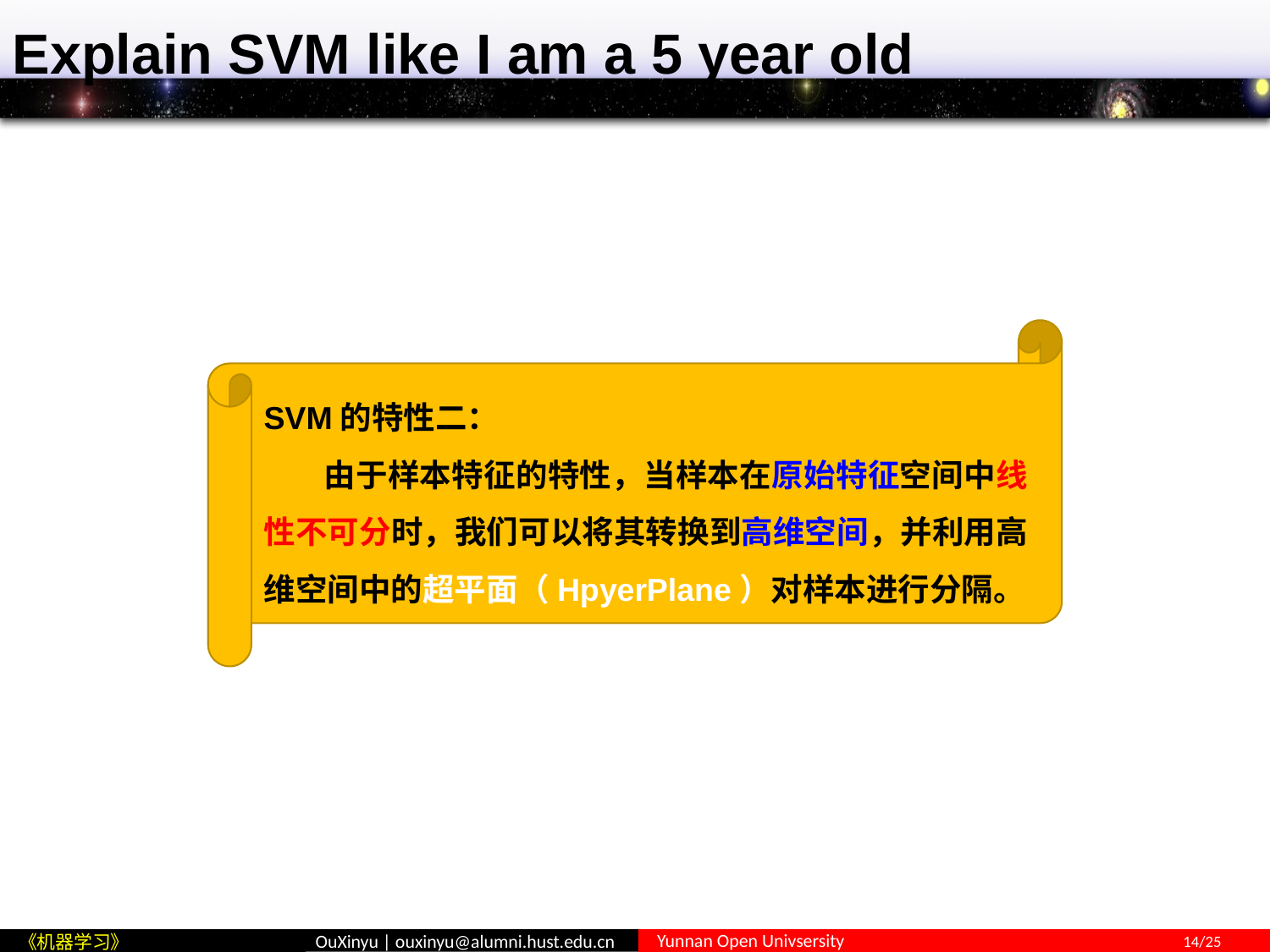

# Explain SVM like I am a 5 year old
SVM的特性二：
       由于样本特征的特性，当样本在原始特征空间中线性不可分时，我们可以将其转换到高维空间，并利用高维空间中的超平面（HpyerPlane）对样本进行分隔。